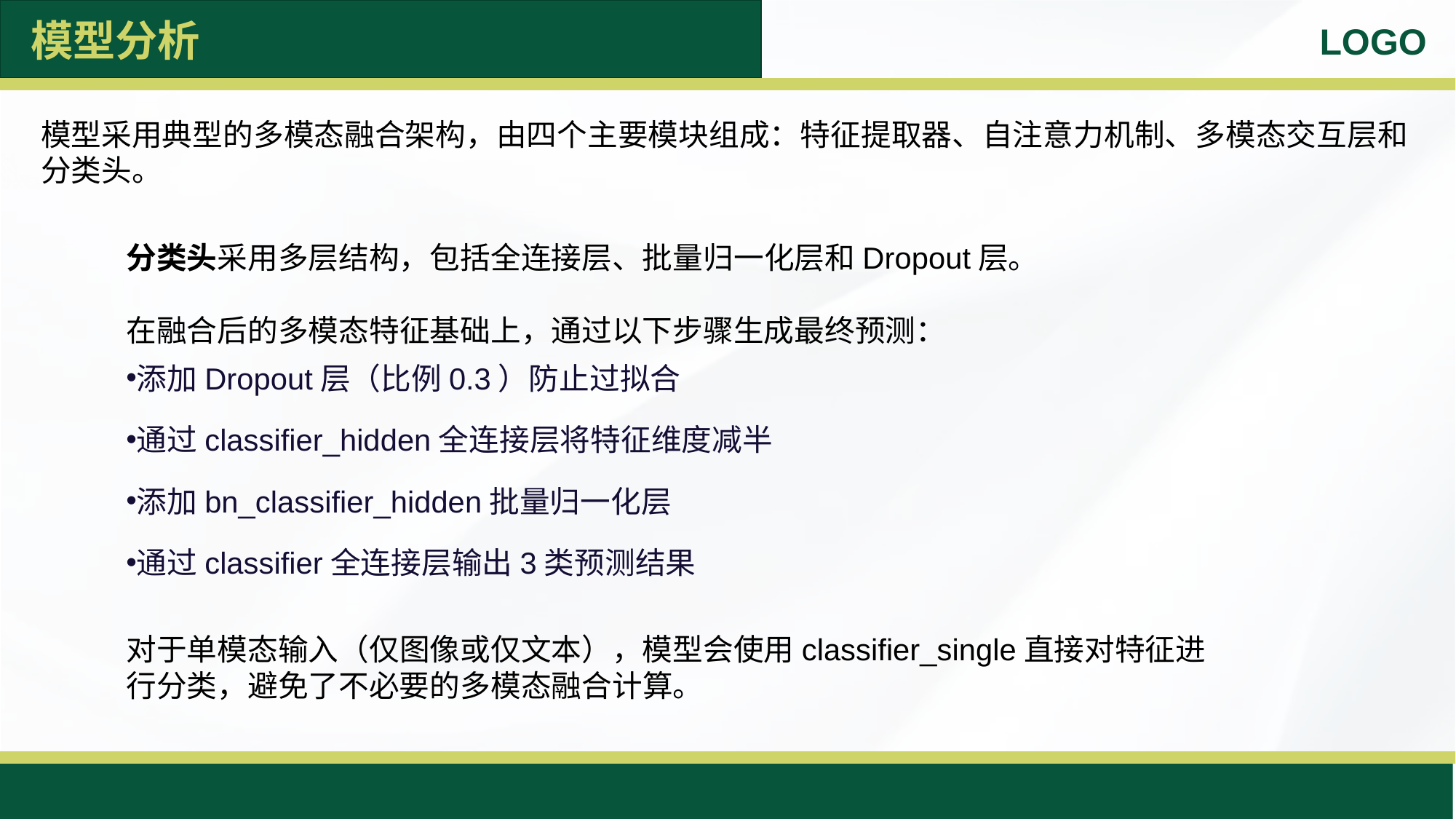

模型分析
模型采用典型的多模态融合架构，由四个主要模块组成：特征提取器、自注意力机制、多模态交互层和分类头。
分类头采用多层结构，包括全连接层、批量归一化层和Dropout层。

在融合后的多模态特征基础上，通过以下步骤生成最终预测：
添加Dropout层（比例0.3）防止过拟合
通过classifier_hidden全连接层将特征维度减半
添加bn_classifier_hidden批量归一化层
通过classifier全连接层输出3类预测结果

对于单模态输入（仅图像或仅文本），模型会使用classifier_single直接对特征进行分类，避免了不必要的多模态融合计算。